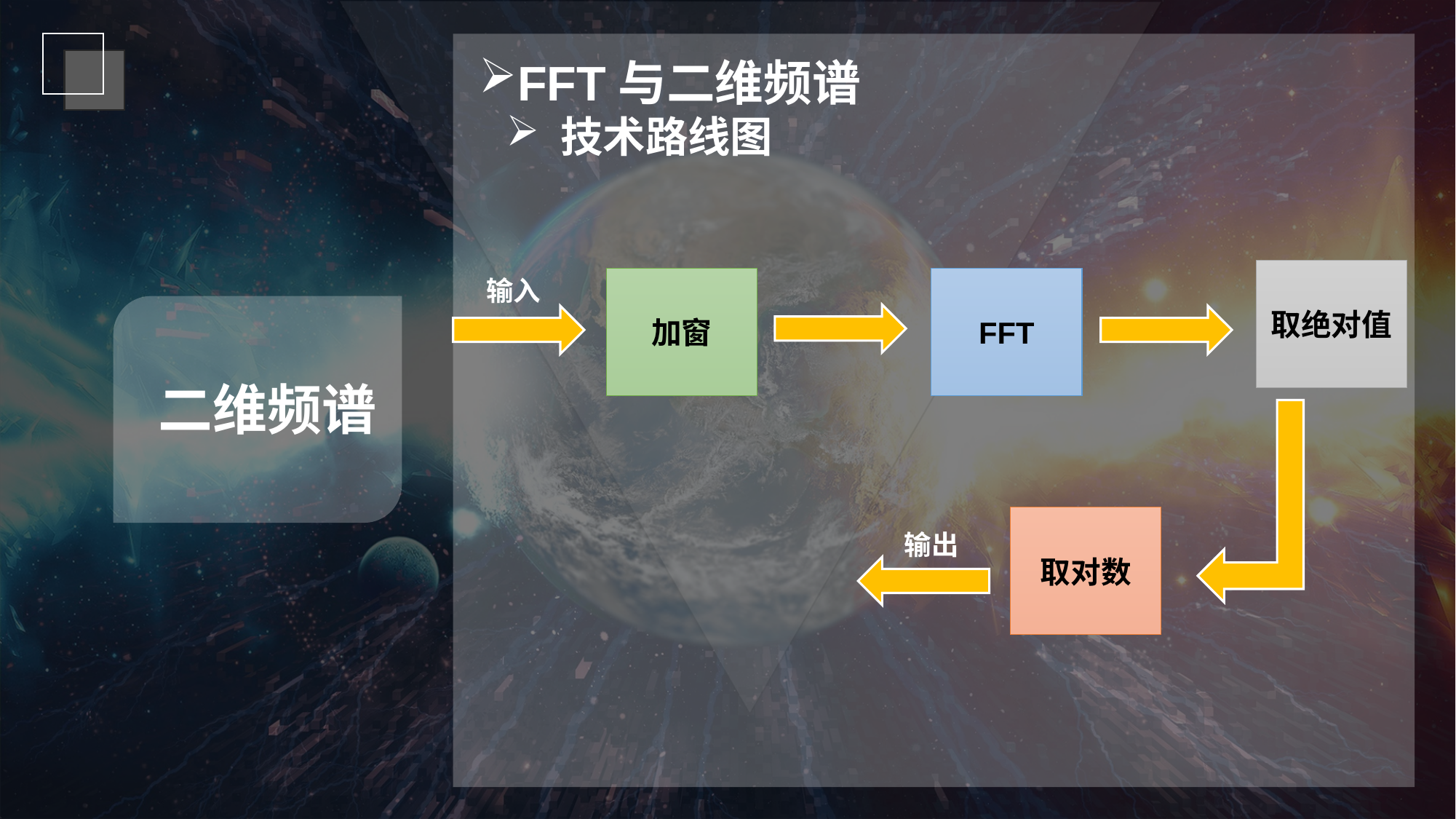

FFT与二维频谱
技术路线图

取绝对值
加窗
FFT
输入

二维频谱

取对数
输出